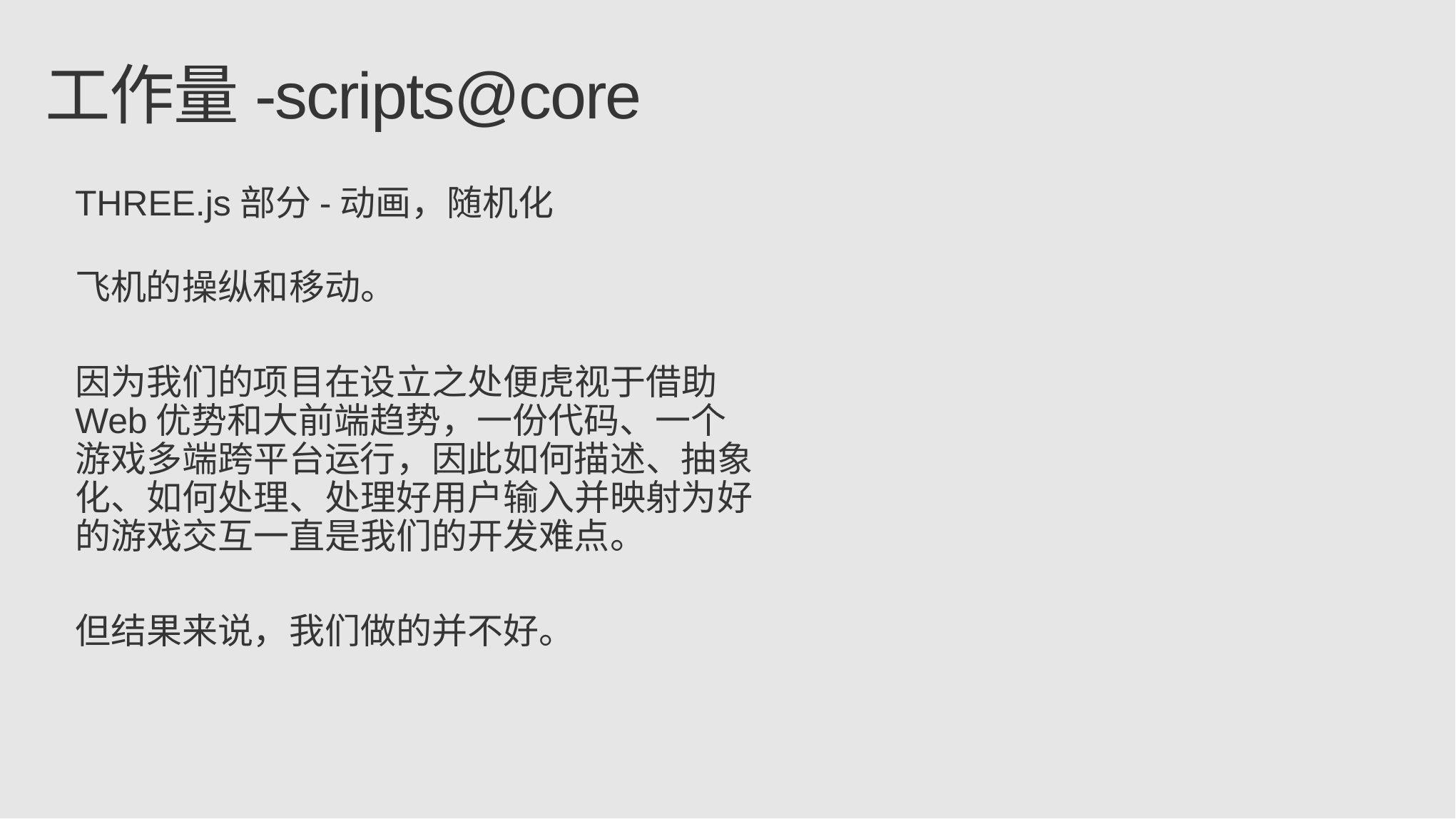

工作量-scripts@core
THREE.js部分-动画，随机化
飞机的操纵和移动。

因为我们的项目在设立之处便虎视于借助Web优势和大前端趋势，一份代码、一个游戏多端跨平台运行，因此如何描述、抽象化、如何处理、处理好用户输入并映射为好的游戏交互一直是我们的开发难点。

但结果来说，我们做的并不好。